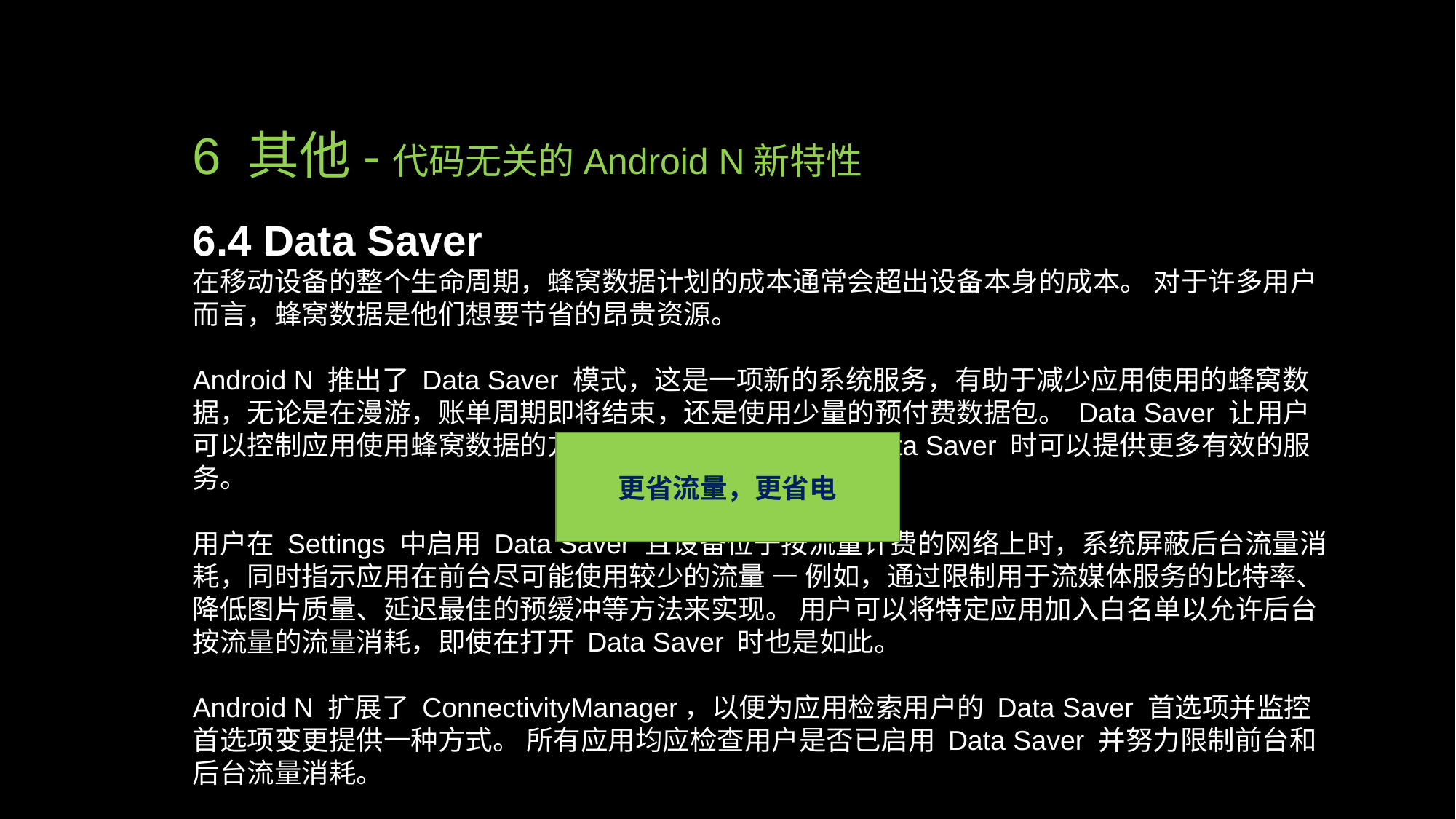

# 6 其他-代码无关的Android N新特性
6.4 Data Saver
在移动设备的整个生命周期，蜂窝数据计划的成本通常会超出设备本身的成本。 对于许多用户而言，蜂窝数据是他们想要节省的昂贵资源。

Android N 推出了 Data Saver 模式，这是一项新的系统服务，有助于减少应用使用的蜂窝数据，无论是在漫游，账单周期即将结束，还是使用少量的预付费数据包。 Data Saver 让用户可以控制应用使用蜂窝数据的方式，同时让开发者打开 Data Saver 时可以提供更多有效的服务。

用户在 Settings 中启用 Data Saver 且设备位于按流量计费的网络上时，系统屏蔽后台流量消耗，同时指示应用在前台尽可能使用较少的流量 — 例如，通过限制用于流媒体服务的比特率、降低图片质量、延迟最佳的预缓冲等方法来实现。 用户可以将特定应用加入白名单以允许后台按流量的流量消耗，即使在打开 Data Saver 时也是如此。

Android N 扩展了 ConnectivityManager，以便为应用检索用户的 Data Saver 首选项并监控首选项变更提供一种方式。 所有应用均应检查用户是否已启用 Data Saver 并努力限制前台和后台流量消耗。

更省流量，更省电